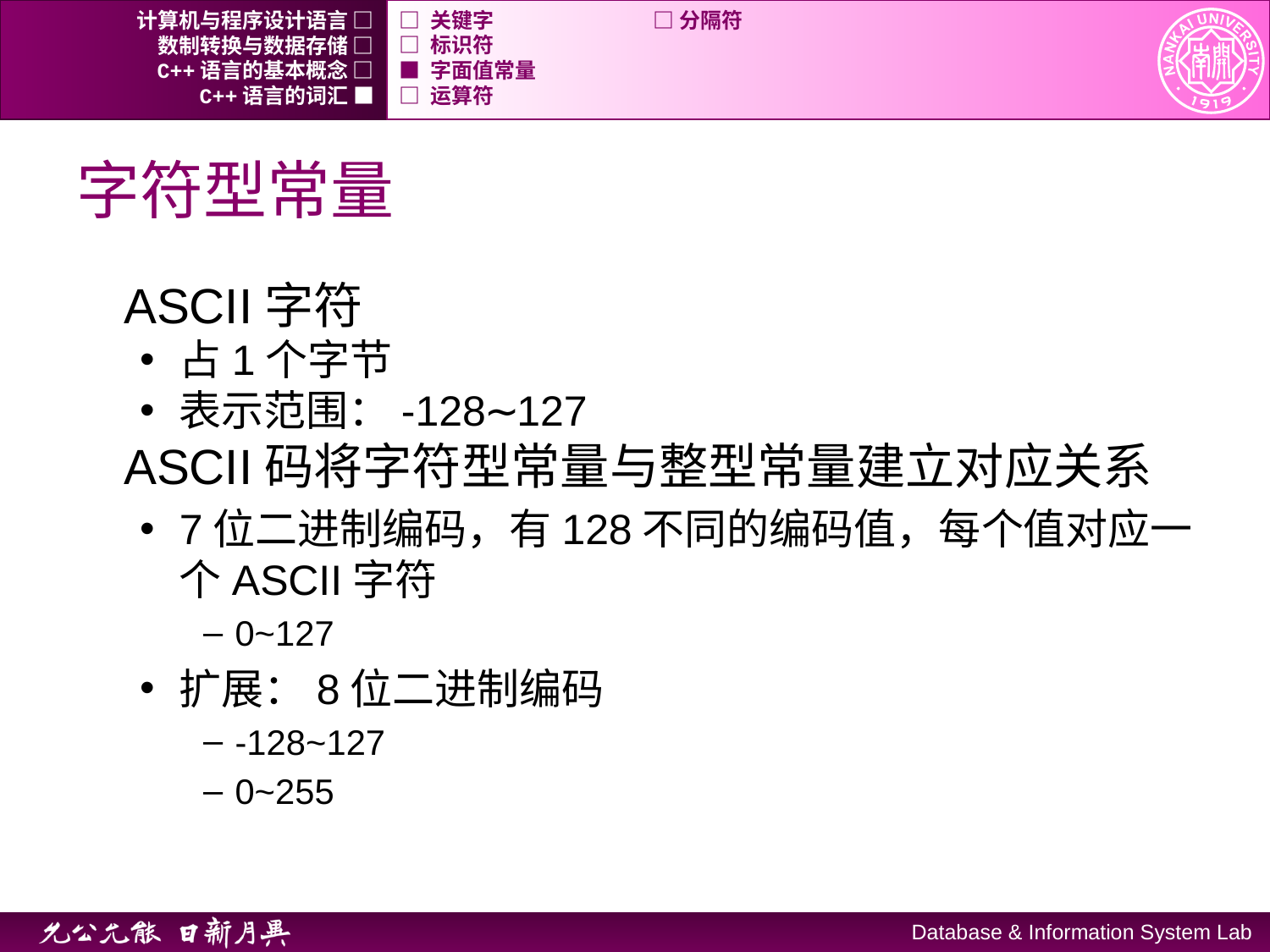

计算机与程序设计语言 □
□ 关键字		□ 分隔符
数制转换与数据存储 □
□ 标识符
C++语言的基本概念 □
■ 字面值常量
C++语言的词汇 ■
□ 运算符
# 字符型常量
ASCII字符
占1个字节
表示范围：-128~127
ASCII码将字符型常量与整型常量建立对应关系
7位二进制编码，有128不同的编码值，每个值对应一个ASCII字符
0~127
扩展：8位二进制编码
-128~127
0~255